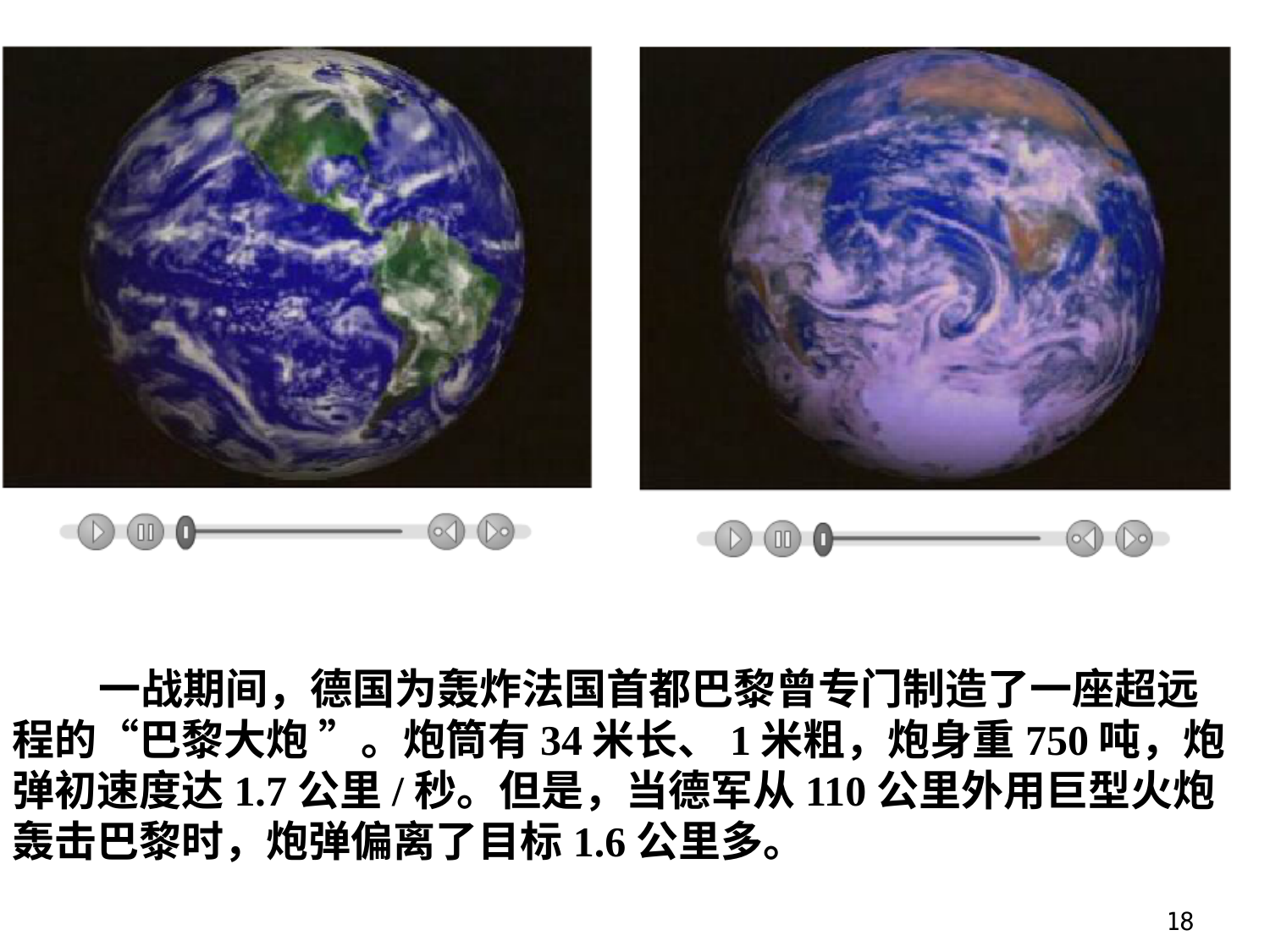

一战期间，德国为轰炸法国首都巴黎曾专门制造了一座超远程的“巴黎大炮 ”。炮筒有34米长、1米粗，炮身重750吨，炮弹初速度达1.7公里/秒。但是，当德军从110公里外用巨型火炮轰击巴黎时，炮弹偏离了目标1.6公里多。
18